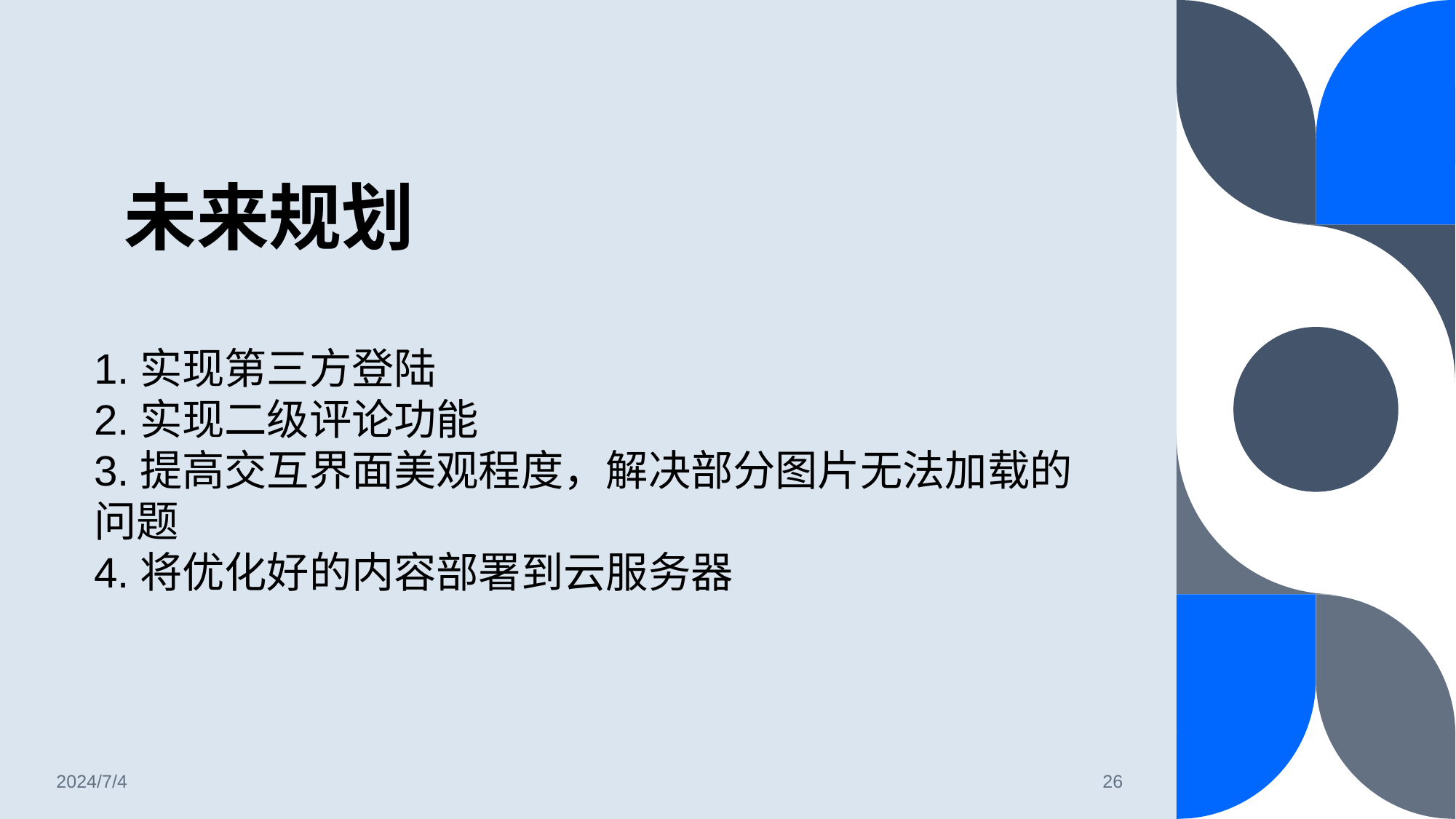

# 未来规划
1.实现第三方登陆
2.实现二级评论功能
3.提高交互界面美观程度，解决部分图片无法加载的问题
4.将优化好的内容部署到云服务器
2024/7/4
26